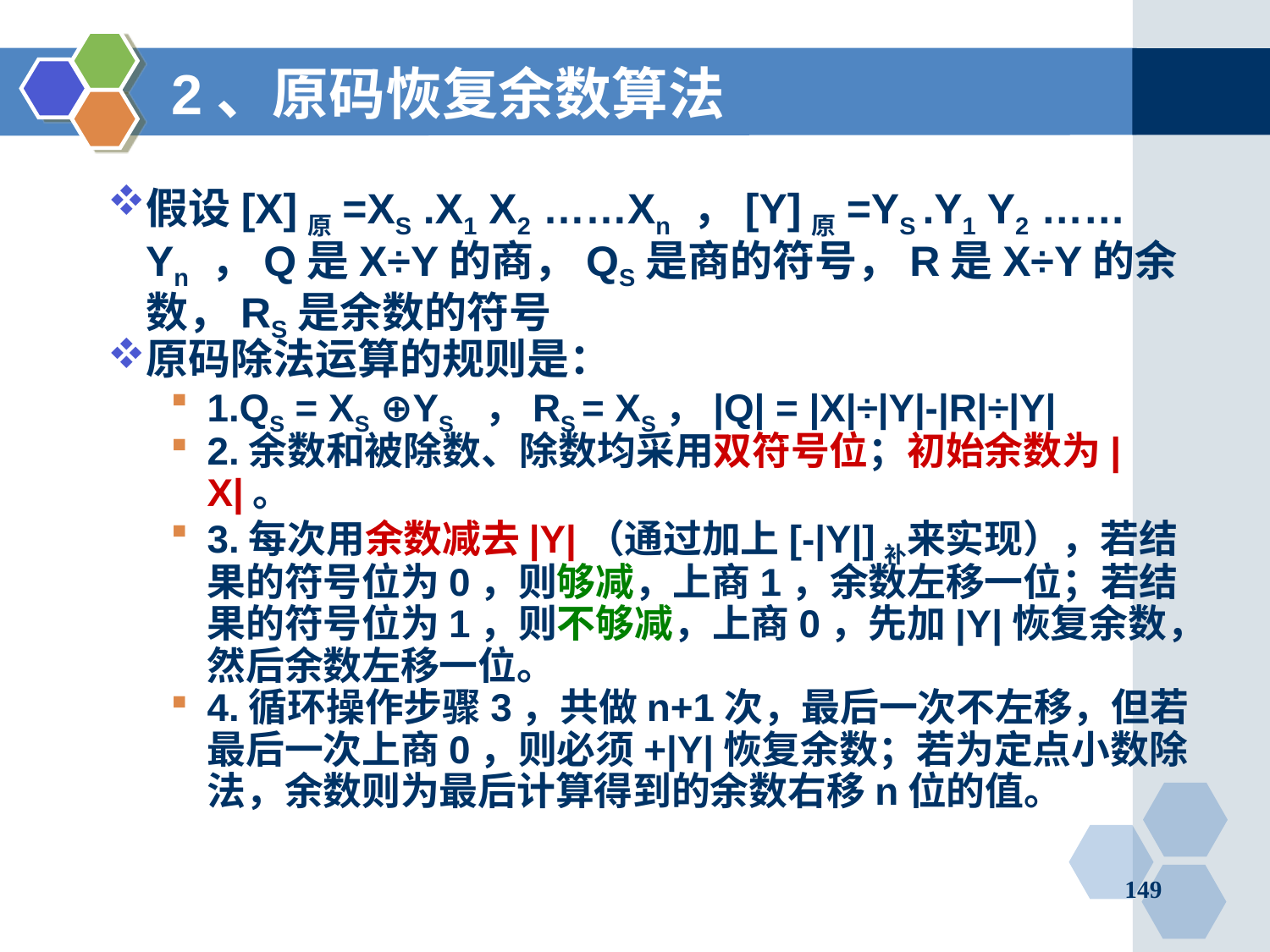

# 2、原码恢复余数算法
假设[X]原=XS .X1 X2 ……Xn ，[Y]原=YS .Y1 Y2 ……Yn ，Q是X÷Y的商，QS是商的符号，R是X÷Y的余数，RS是余数的符号
原码除法运算的规则是：
1.QS = XS ⊕YS  ，RS = XS，|Q| = |X|÷|Y|-|R|÷|Y|
2.余数和被除数、除数均采用双符号位；初始余数为|X|。
3.每次用余数减去|Y|（通过加上[-|Y|]补来实现），若结果的符号位为0，则够减，上商1，余数左移一位；若结果的符号位为1，则不够减，上商0，先加|Y|恢复余数，然后余数左移一位。
4.循环操作步骤3，共做n+1次，最后一次不左移，但若最后一次上商0，则必须+|Y|恢复余数；若为定点小数除法，余数则为最后计算得到的余数右移n位的值。

149